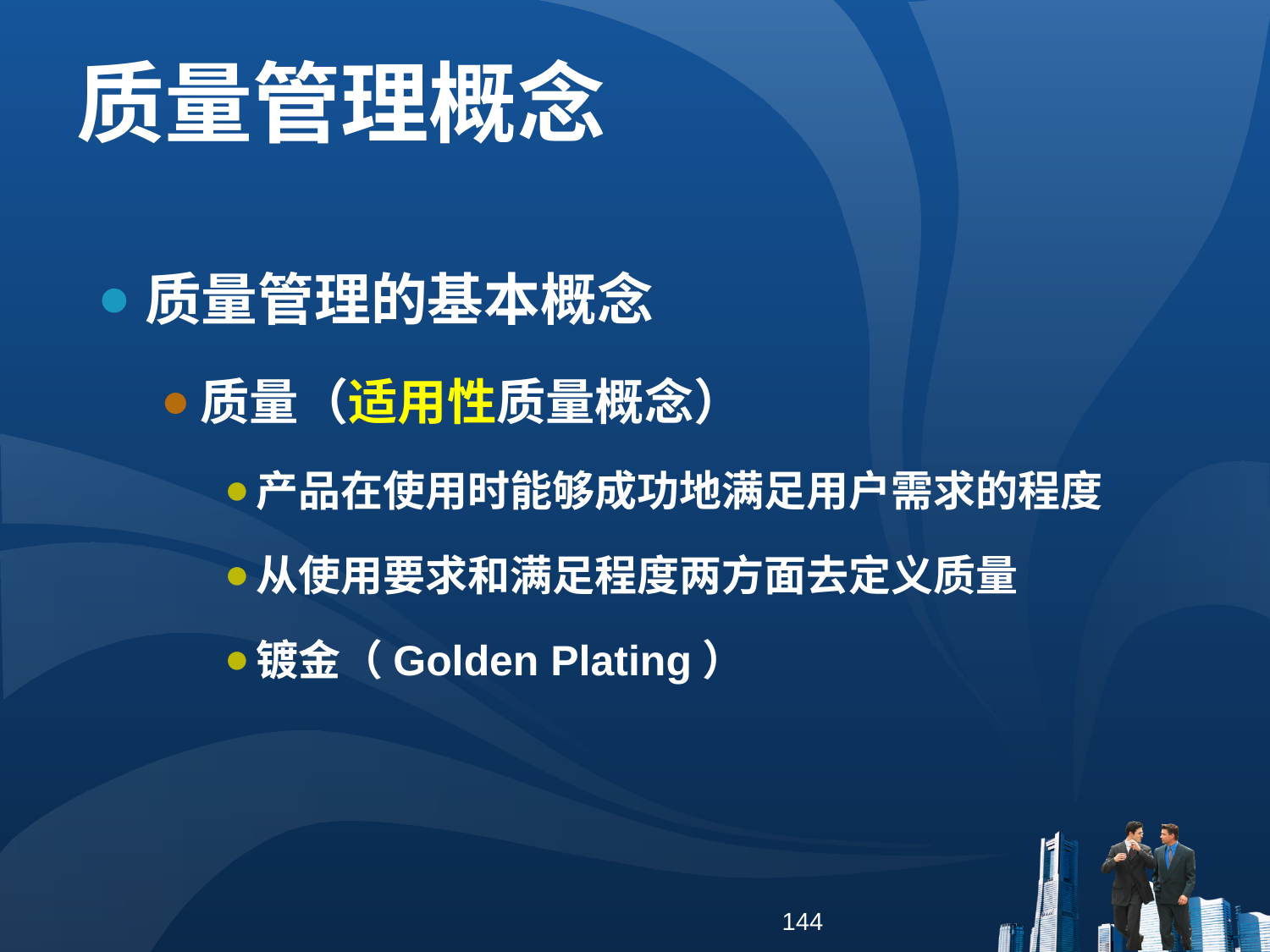

质量管理概念
质量管理的基本概念
质量（适用性质量概念）
产品在使用时能够成功地满足用户需求的程度
从使用要求和满足程度两方面去定义质量
镀金（Golden Plating）
144